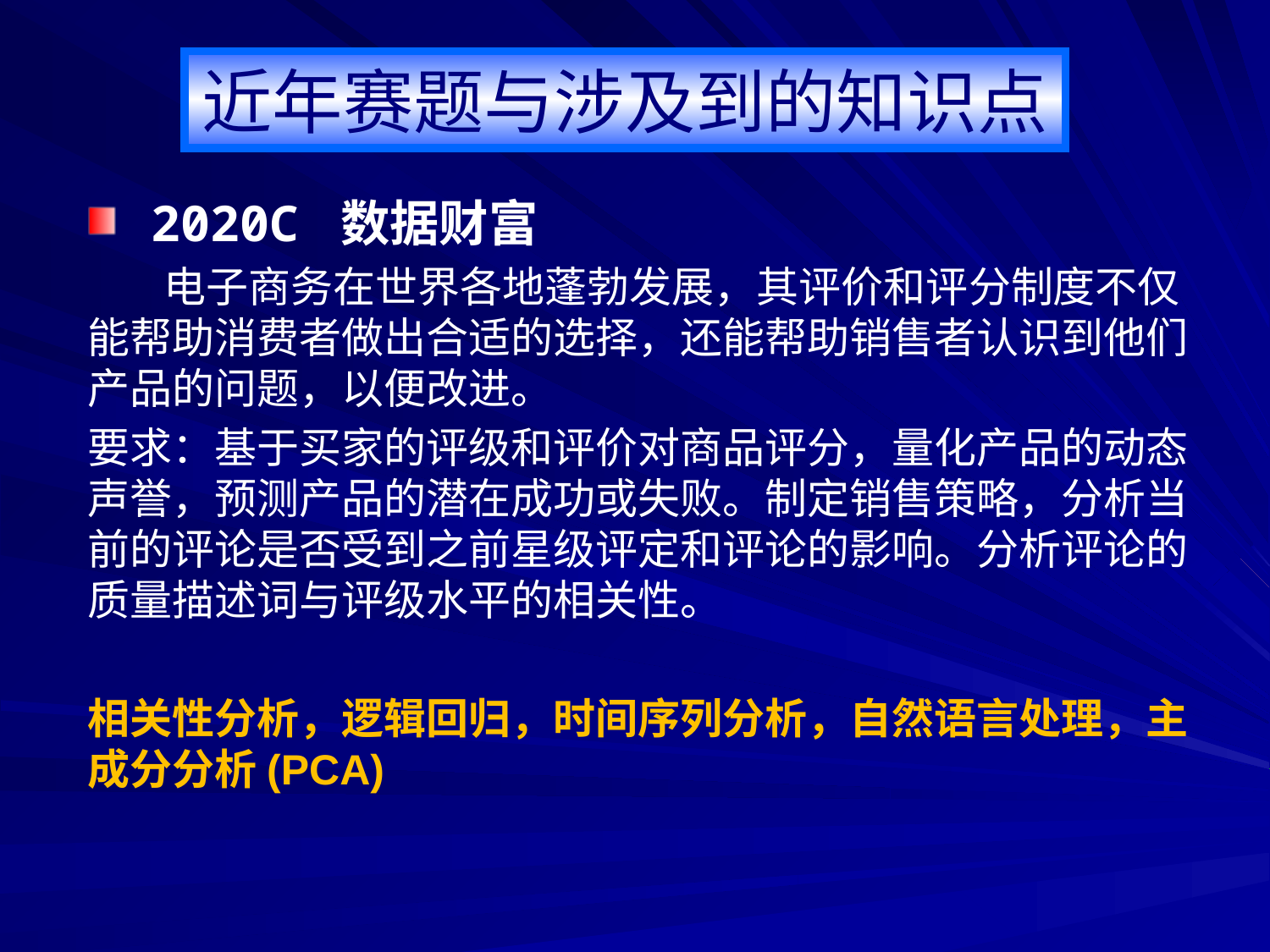

近年赛题与涉及到的知识点
2020C 数据财富
       电子商务在世界各地蓬勃发展，其评价和评分制度不仅能帮助消费者做出合适的选择，还能帮助销售者认识到他们产品的问题，以便改进。
要求：基于买家的评级和评价对商品评分，量化产品的动态声誉，预测产品的潜在成功或失败。制定销售策略，分析当前的评论是否受到之前星级评定和评论的影响。分析评论的质量描述词与评级水平的相关性。

相关性分析，逻辑回归，时间序列分析，自然语言处理，主成分分析(PCA)